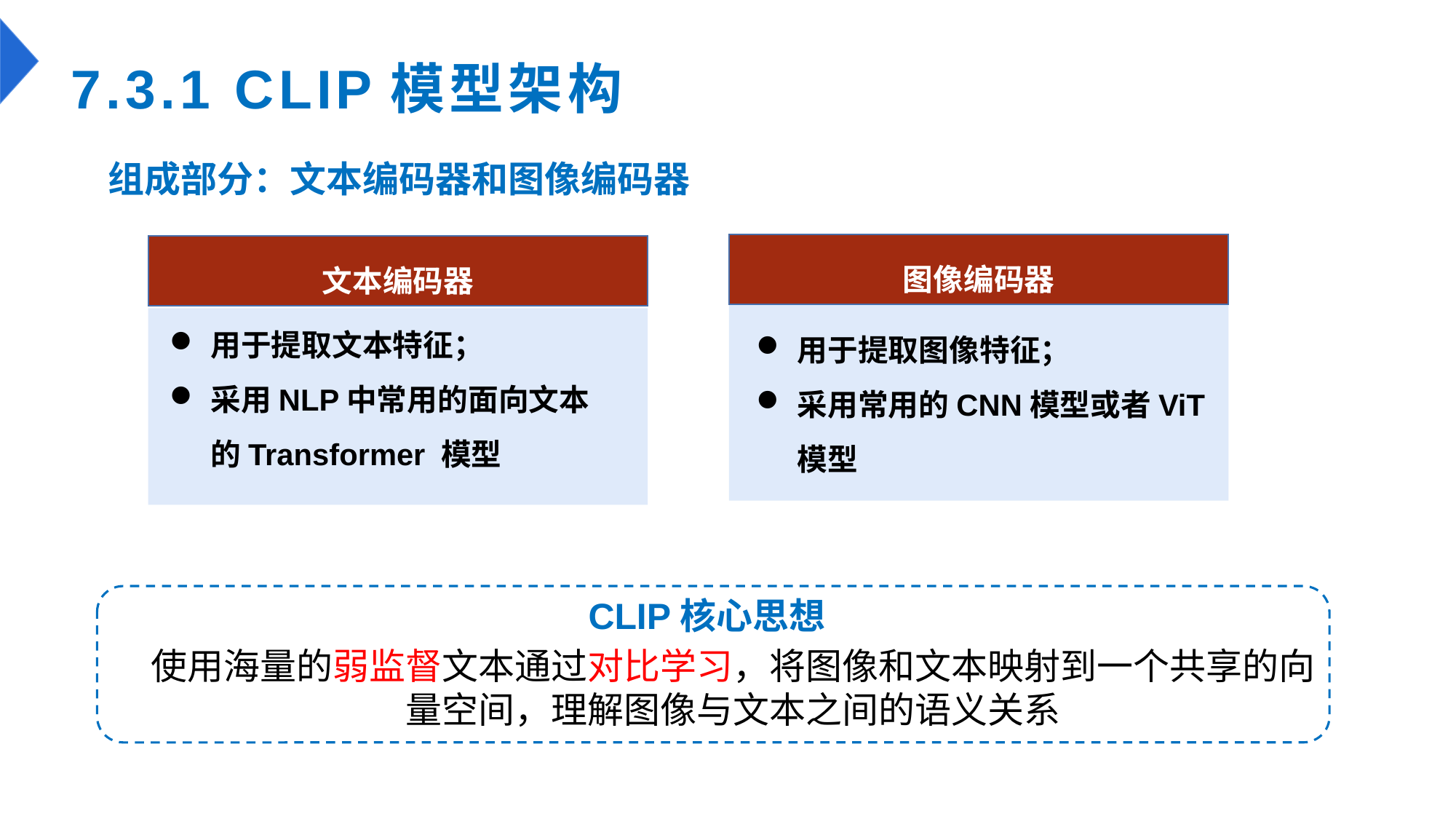

# 7.3.1 CLIP模型架构
组成部分：文本编码器和图像编码器
图像编码器
文本编码器
用于提取文本特征；
采用NLP中常用的面向文本的Transformer 模型

用于提取图像特征；
采用常用的CNN模型或者ViT模型

 CLIP核心思想
使用海量的弱监督文本通过对比学习，将图像和文本映射到一个共享的向量空间，理解图像与文本之间的语义关系